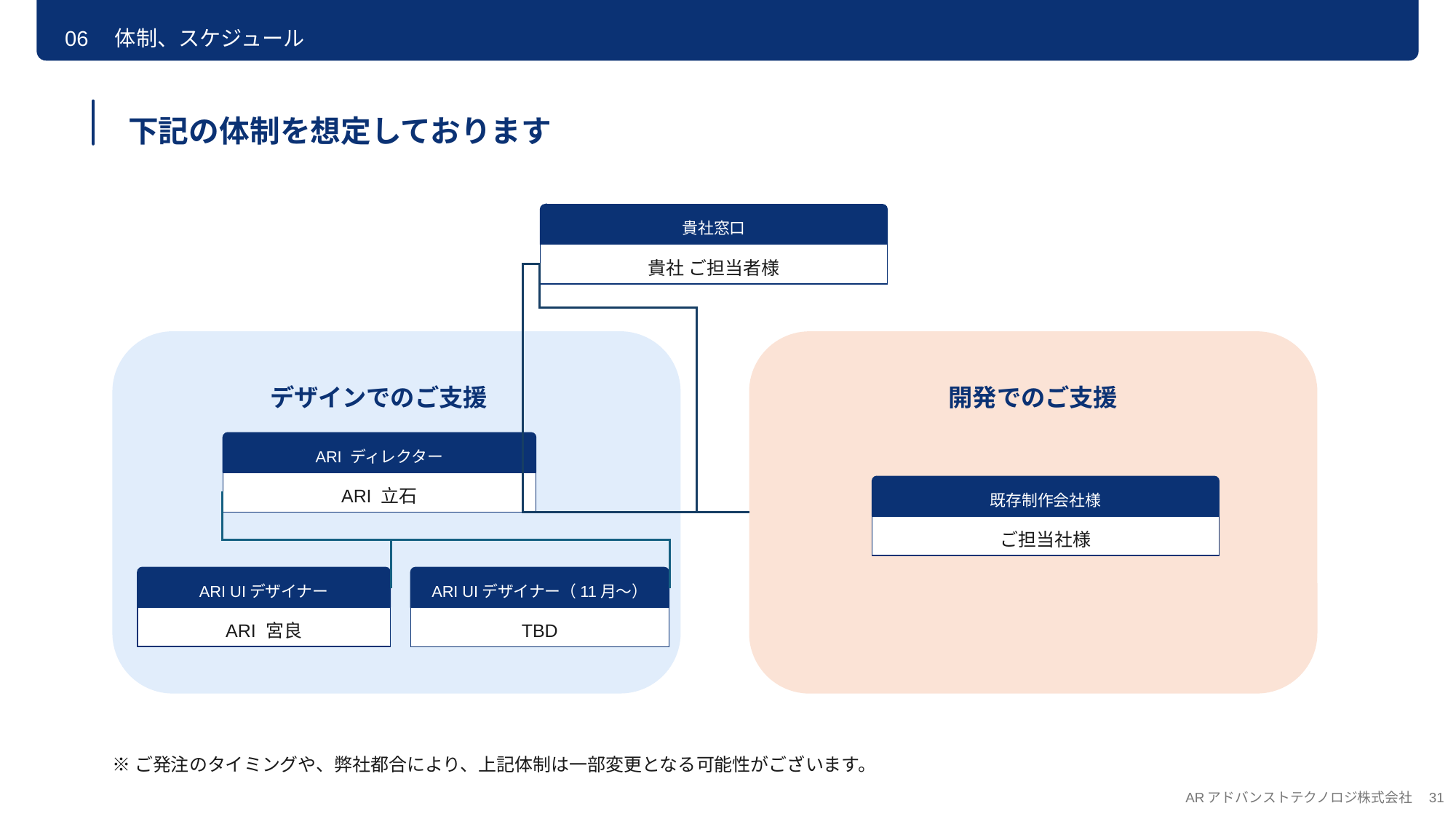

06　体制、スケジュール
下記の体制を想定しております
貴社窓口
貴社 ご担当者様

デザインでのご支援
開発でのご支援
ARI ディレクター
ARI 立石
既存制作会社様
ご担当社様
ARI UIデザイナー
ARI 宮良
ARI UIデザイナー（11月〜）
TBD
※ご発注のタイミングや、弊社都合により、上記体制は一部変更となる可能性がございます。
ARアドバンストテクノロジ株式会社　31